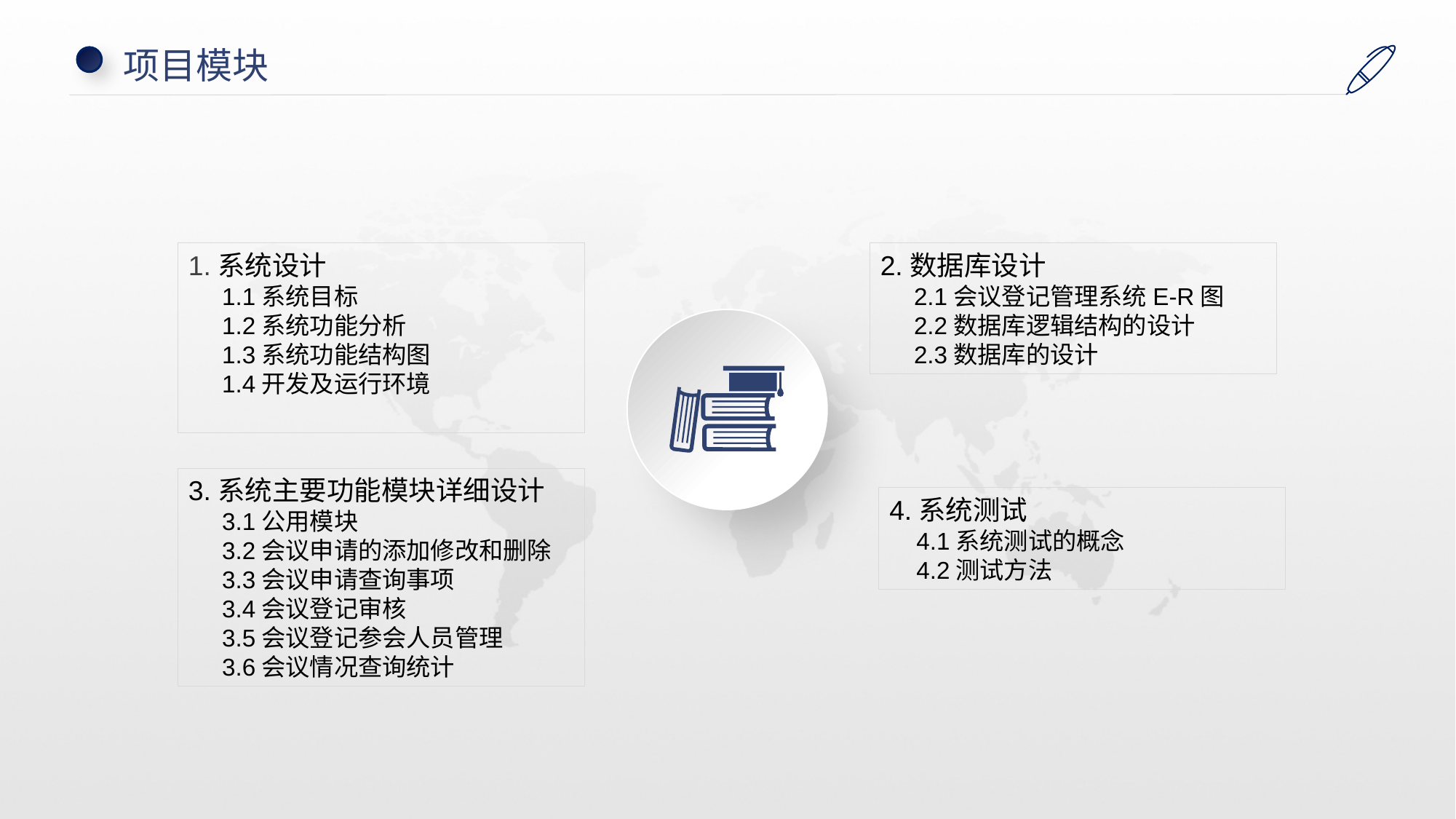

项目模块

1.系统设计
     1.1系统目标
     1.2系统功能分析
     1.3系统功能结构图
     1.4开发及运行环境

2.数据库设计
     2.1会议登记管理系统E-R图
     2.2数据库逻辑结构的设计
     2.3数据库的设计

3.系统主要功能模块详细设计
     3.1公用模块
     3.2会议申请的添加修改和删除
     3.3会议申请查询事项
     3.4会议登记审核
     3.5会议登记参会人员管理
     3.6会议情况查询统计
4.系统测试
    4.1系统测试的概念
    4.2测试方法